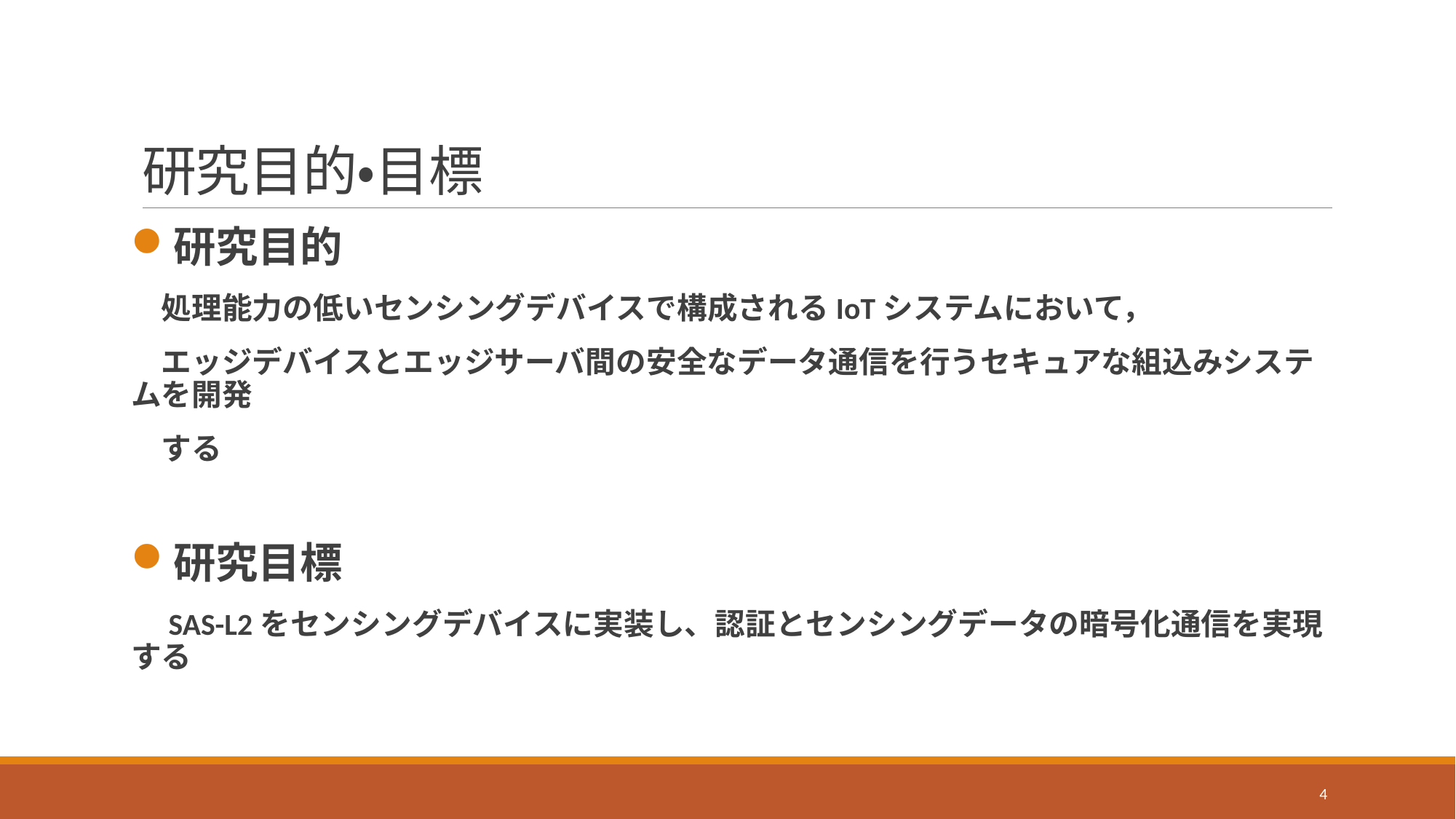

# 研究目的・目標
研究目的
　処理能力の低いセンシングデバイスで構成されるIoTシステムにおいて，
　エッジデバイスとエッジサーバ間の安全なデータ通信を行うセキュアな組込みシステムを開発
　する

研究目標
　SAS-L2をセンシングデバイスに実装し、認証とセンシングデータの暗号化通信を実現する
4